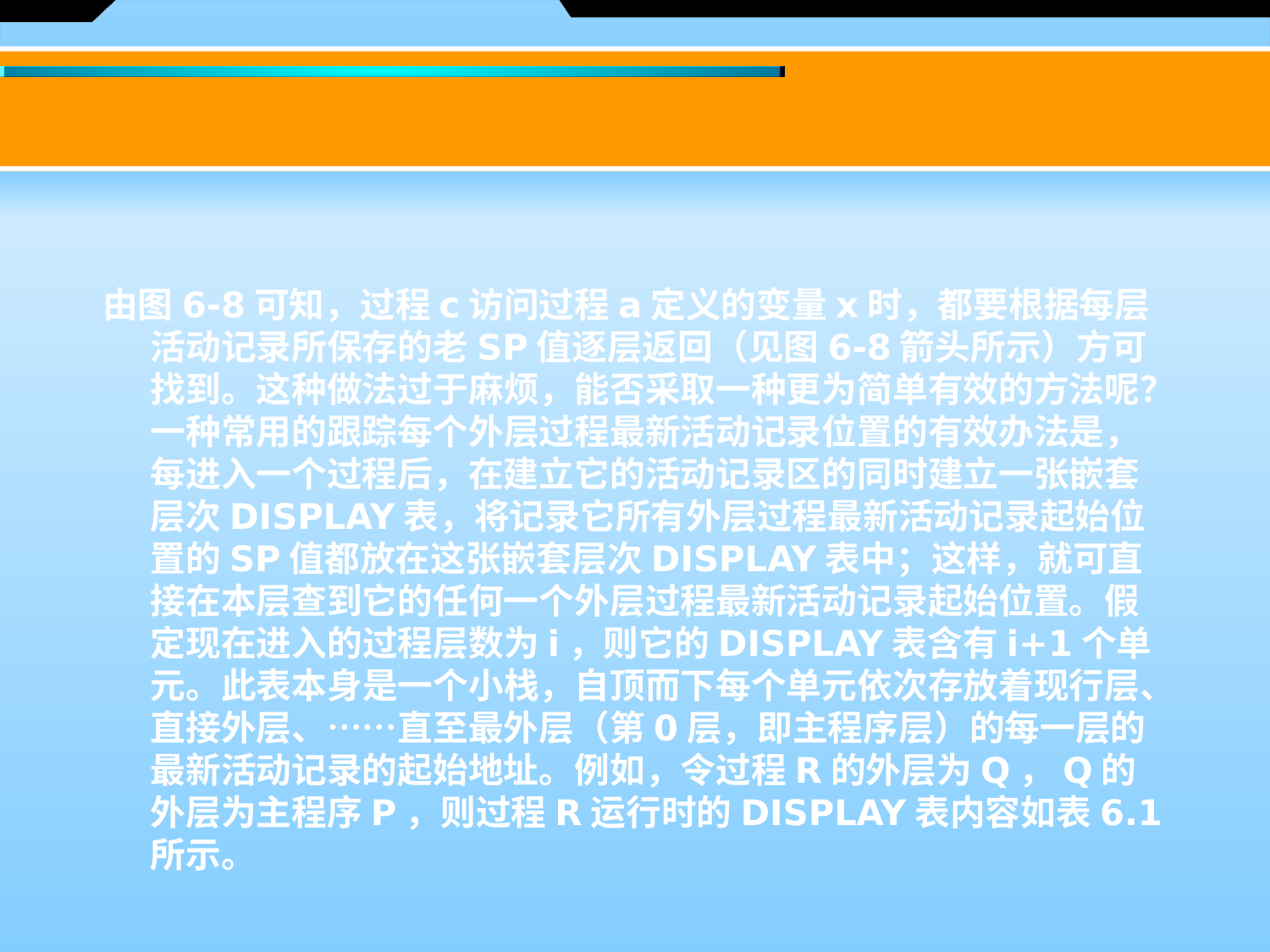

#
由图6-8可知，过程c访问过程a定义的变量x时，都要根据每层活动记录所保存的老SP值逐层返回（见图6-8箭头所示）方可找到。这种做法过于麻烦，能否采取一种更为简单有效的方法呢？一种常用的跟踪每个外层过程最新活动记录位置的有效办法是，每进入一个过程后，在建立它的活动记录区的同时建立一张嵌套层次DISPLAY表，将记录它所有外层过程最新活动记录起始位置的SP值都放在这张嵌套层次DISPLAY表中；这样，就可直接在本层查到它的任何一个外层过程最新活动记录起始位置。假定现在进入的过程层数为i，则它的DISPLAY表含有i+1个单元。此表本身是一个小栈，自顶而下每个单元依次存放着现行层、直接外层、……直至最外层（第0层，即主程序层）的每一层的最新活动记录的起始地址。例如，令过程R的外层为Q，Q的外层为主程序P，则过程R运行时的DISPLAY表内容如表6.1所示。